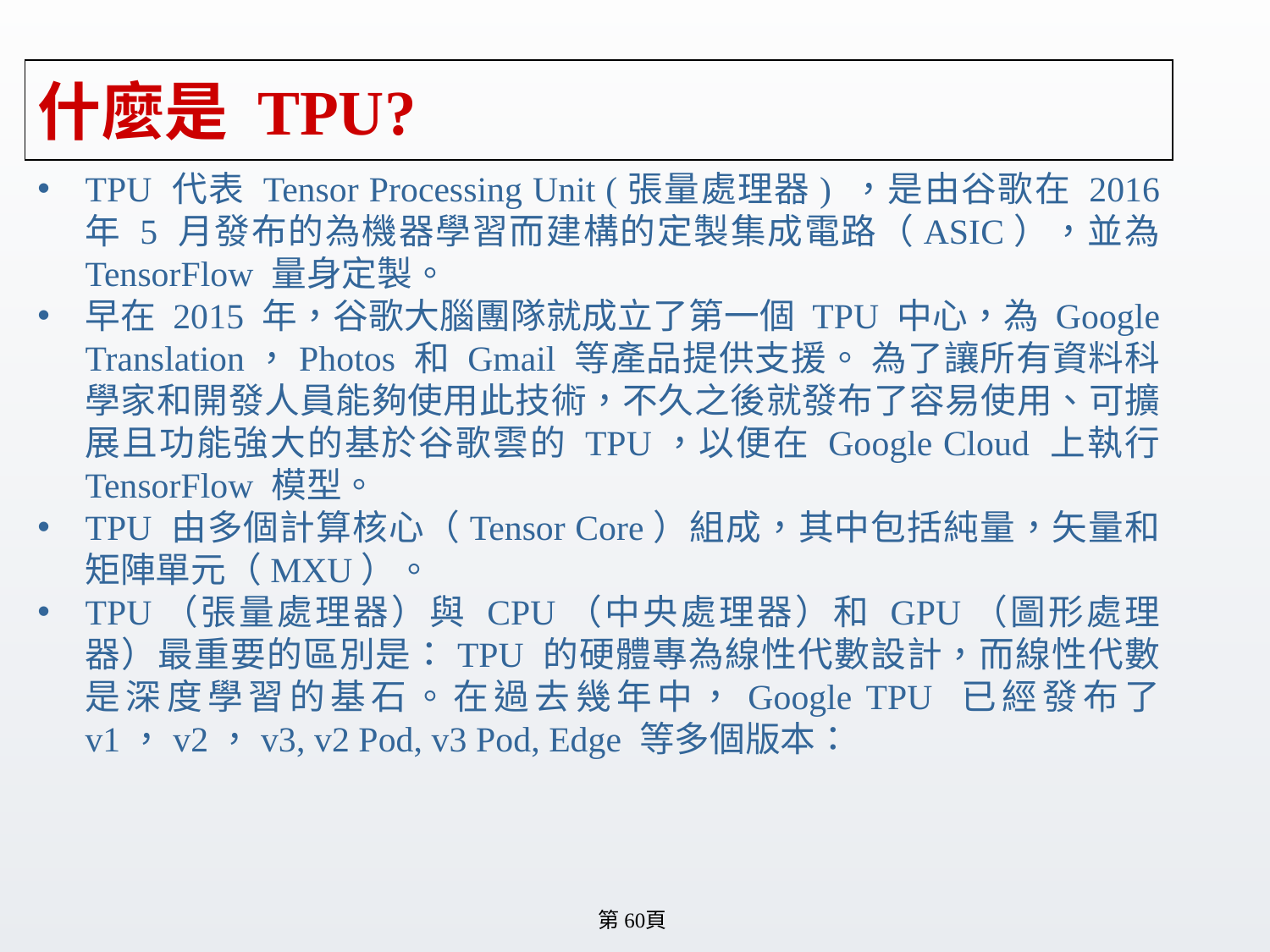

# 什麼是 TPU?
TPU 代表 Tensor Processing Unit (張量處理器) ，是由谷歌在 2016 年 5 月發布的為機器學習而建構的定製集成電路（ASIC），並為 TensorFlow 量身定製。
早在 2015 年，谷歌大腦團隊就成立了第一個 TPU 中心，為 Google Translation，Photos 和 Gmail 等產品提供支援。 為了讓所有資料科學家和開發人員能夠使用此技術，不久之後就發布了容易使用、可擴展且功能強大的基於谷歌雲的 TPU，以便在 Google Cloud 上執行 TensorFlow 模型。
TPU 由多個計算核心（Tensor Core）組成，其中包括純量，矢量和矩陣單元（MXU）。
TPU（張量處理器）與 CPU（中央處理器）和 GPU（圖形處理器）最重要的區別是：TPU 的硬體專為線性代數設計，而線性代數是深度學習的基石。在過去幾年中，Google TPU 已經發布了 v1，v2，v3, v2 Pod, v3 Pod, Edge 等多個版本：